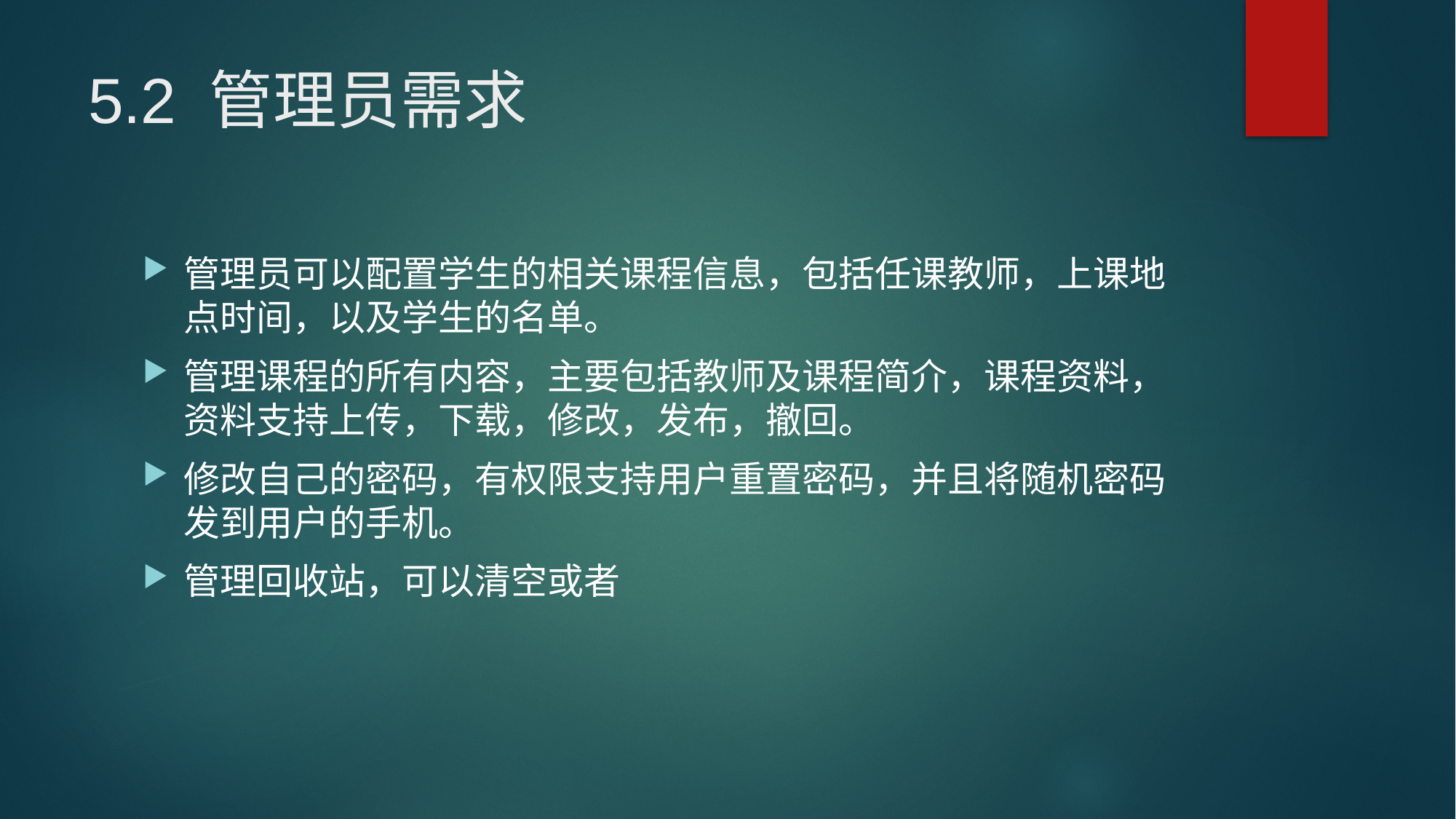

# 5.2 管理员需求
管理员可以配置学生的相关课程信息，包括任课教师，上课地点时间，以及学生的名单。
管理课程的所有内容，主要包括教师及课程简介，课程资料，资料支持上传，下载，修改，发布，撤回。
修改自己的密码，有权限支持用户重置密码，并且将随机密码发到用户的手机。
管理回收站，可以清空或者